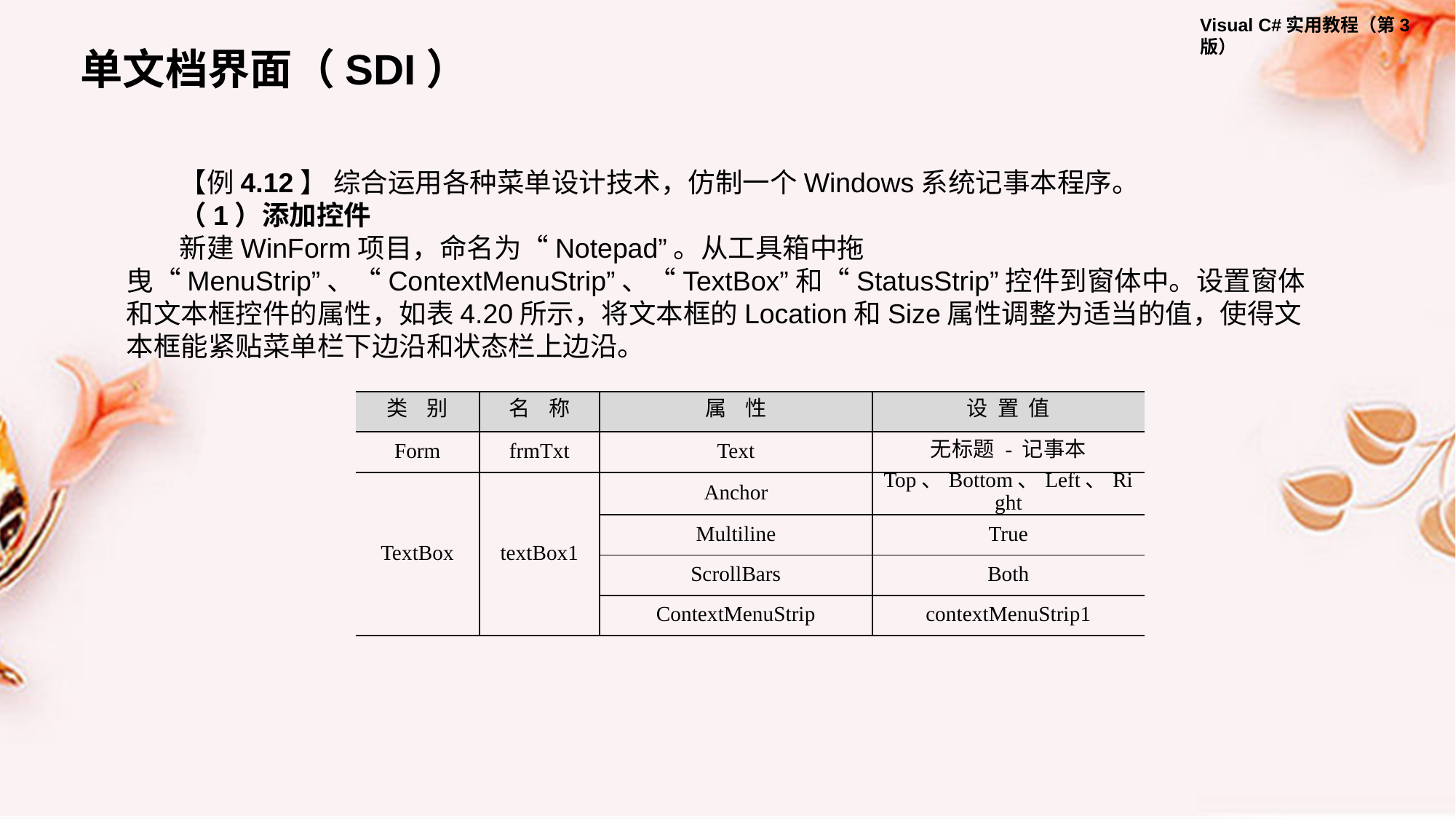

单文档界面（SDI）
【例4.12】 综合运用各种菜单设计技术，仿制一个Windows系统记事本程序。
（1）添加控件
新建WinForm项目，命名为“Notepad”。从工具箱中拖曳“MenuStrip”、“ContextMenuStrip”、“TextBox”和“StatusStrip”控件到窗体中。设置窗体和文本框控件的属性，如表4.20所示，将文本框的Location和Size属性调整为适当的值，使得文本框能紧贴菜单栏下边沿和状态栏上边沿。
| 类 别 | 名 称 | 属 性 | 设 置 值 |
| --- | --- | --- | --- |
| Form | frmTxt | Text | 无标题 - 记事本 |
| TextBox | textBox1 | Anchor | Top、Bottom、Left、Right |
|  |  | Multiline | True |
|  |  | ScrollBars | Both |
|  |  | ContextMenuStrip | contextMenuStrip1 |